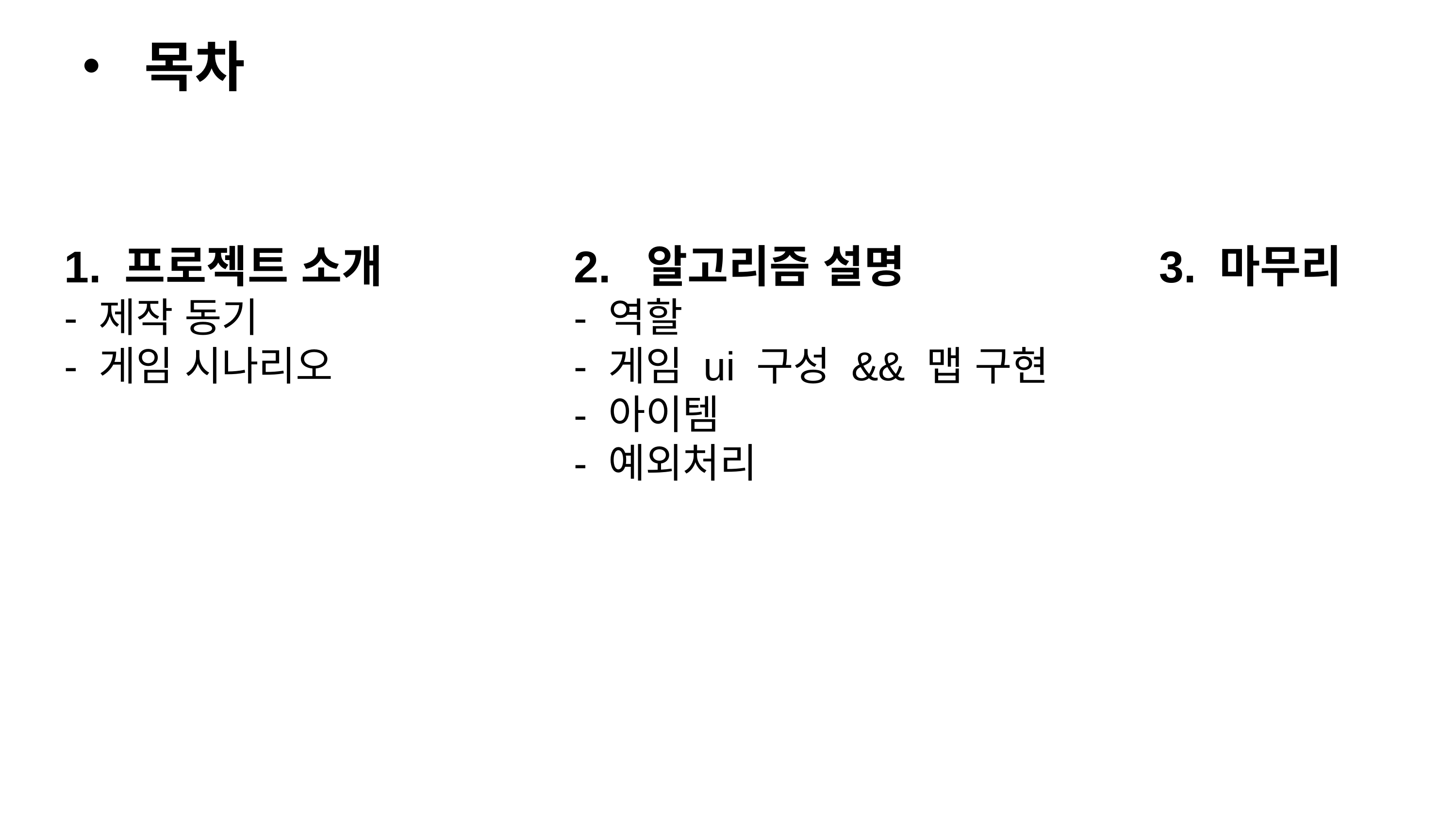

• 목차

1. 프로젝트 소개			2.  알고리즘 설명 		           3. 마무리
- 제작 동기					- 역할
- 게임 시나리오				- 게임 ui 구성 && 맵 구현
							- 아이템
     							- 예외처리